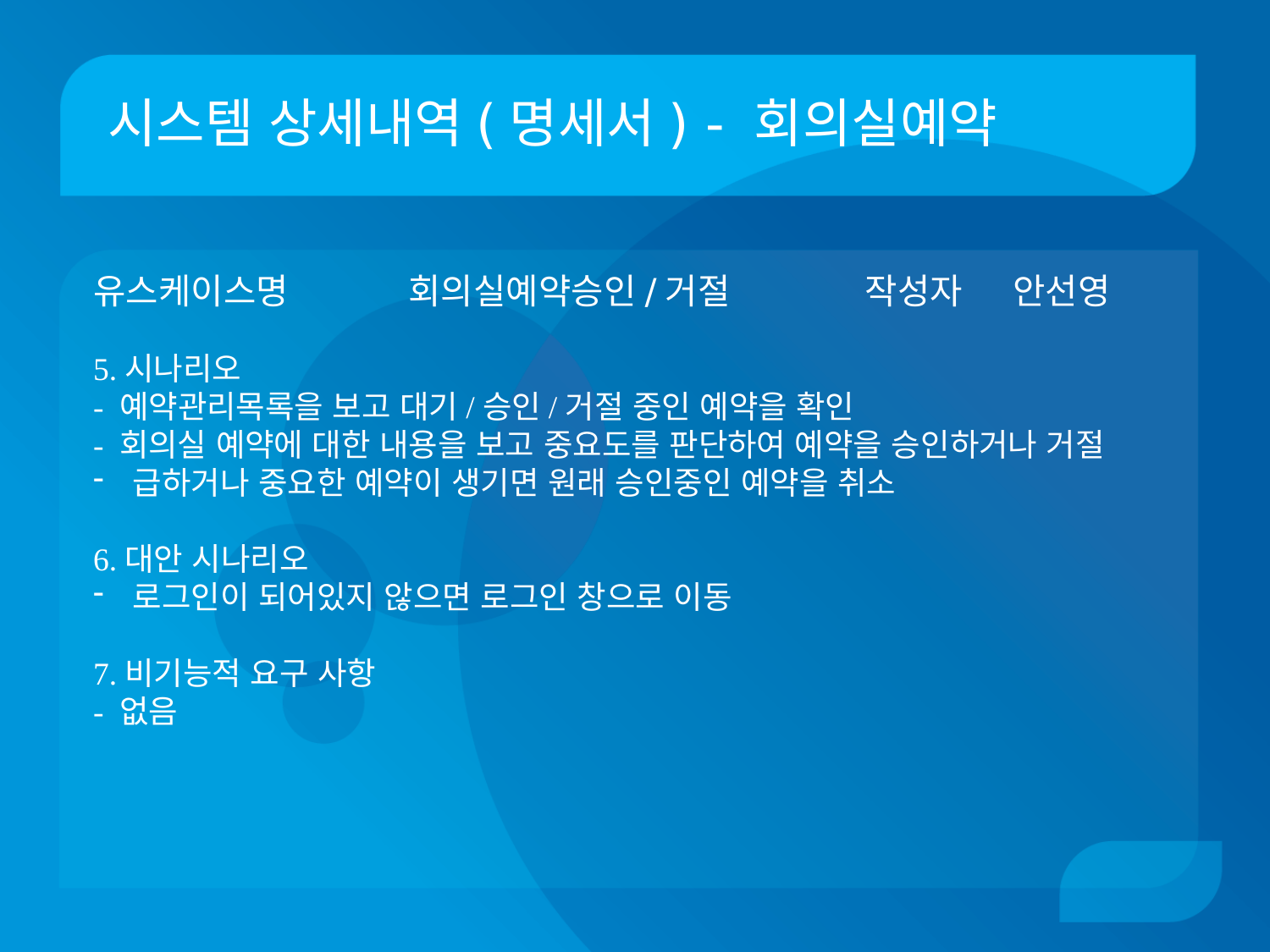

# 시스템 상세내역(명세서) - 회의실예약
유스케이스명            회의실예약승인/거절	 작성자     안선영
5.시나리오
- 예약관리목록을 보고 대기/승인/거절 중인 예약을 확인
- 회의실 예약에 대한 내용을 보고 중요도를 판단하여 예약을 승인하거나 거절
급하거나 중요한 예약이 생기면 원래 승인중인 예약을 취소

6.대안 시나리오
로그인이 되어있지 않으면 로그인 창으로 이동

7.비기능적 요구 사항
- 없음